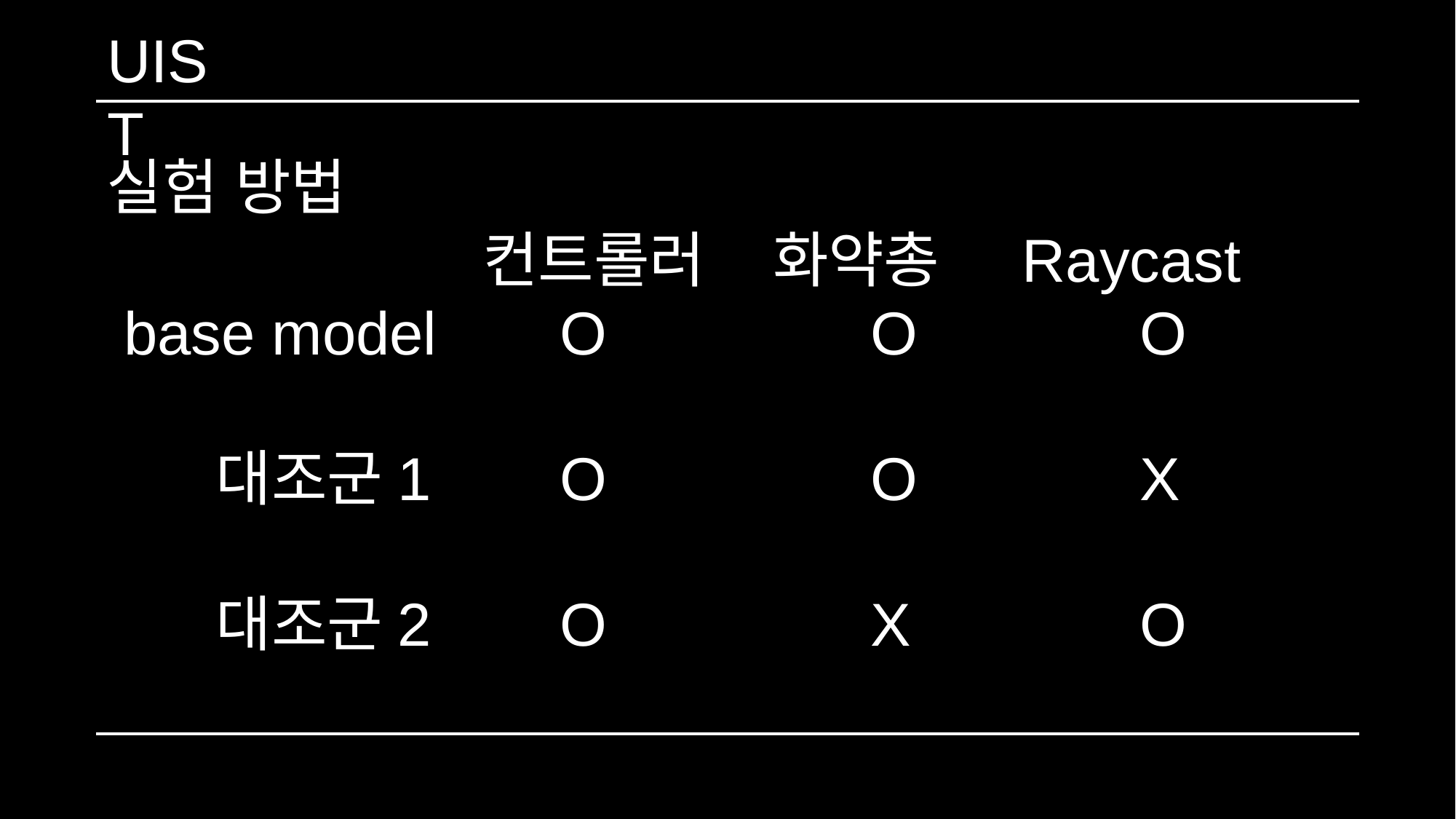

UIST
실험 방법
			  컨트롤러    화약총    Raycast
 base model 	 O			O		   O

	대조군1		 O			O		   X

	대조군2		 O			X      	   O